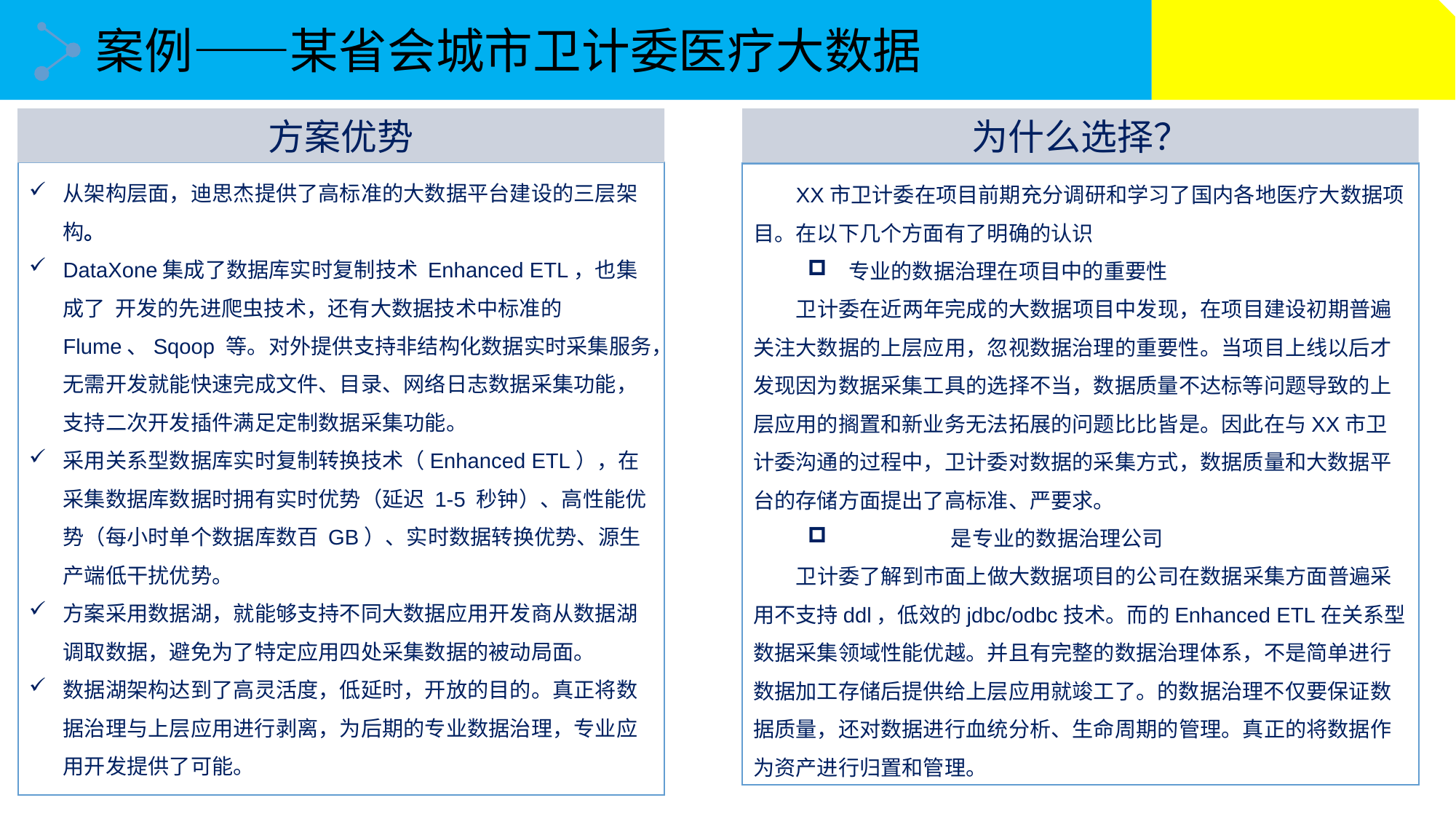

案例——某省会城市卫计委医疗大数据

方案优势
为什么选择？
从架构层面，迪思杰提供了高标准的大数据平台建设的三层架构。
DataXone集成了数据库实时复制技术 Enhanced ETL，也集成了  开发的先进爬虫技术，还有大数据技术中标准的 Flume、Sqoop 等。对外提供支持非结构化数据实时采集服务，无需开发就能快速完成文件、目录、网络日志数据采集功能，支持二次开发插件满足定制数据采集功能。
采用关系型数据库实时复制转换技术（Enhanced ETL），在采集数据库数据时拥有实时优势（延迟 1-5 秒钟）、高性能优势（每小时单个数据库数百 GB）、实时数据转换优势、源生产端低干扰优势。
方案采用数据湖，就能够支持不同大数据应用开发商从数据湖调取数据，避免为了特定应用四处采集数据的被动局面。
数据湖架构达到了高灵活度，低延时，开放的目的。真正将数据治理与上层应用进行剥离，为后期的专业数据治理，专业应用开发提供了可能。
XX市卫计委在项目前期充分调研和学习了国内各地医疗大数据项目。在以下几个方面有了明确的认识
专业的数据治理在项目中的重要性
卫计委在近两年完成的大数据项目中发现，在项目建设初期普遍关注大数据的上层应用，忽视数据治理的重要性。当项目上线以后才发现因为数据采集工具的选择不当，数据质量不达标等问题导致的上层应用的搁置和新业务无法拓展的问题比比皆是。因此在与XX市卫计委沟通的过程中，卫计委对数据的采集方式，数据质量和大数据平台的存储方面提出了高标准、严要求。
	是专业的数据治理公司
卫计委了解到市面上做大数据项目的公司在数据采集方面普遍采用不支持ddl，低效的jdbc/odbc技术。而的Enhanced ETL在关系型数据采集领域性能优越。并且有完整的数据治理体系，不是简单进行数据加工存储后提供给上层应用就竣工了。的数据治理不仅要保证数据质量，还对数据进行血统分析、生命周期的管理。真正的将数据作为资产进行归置和管理。